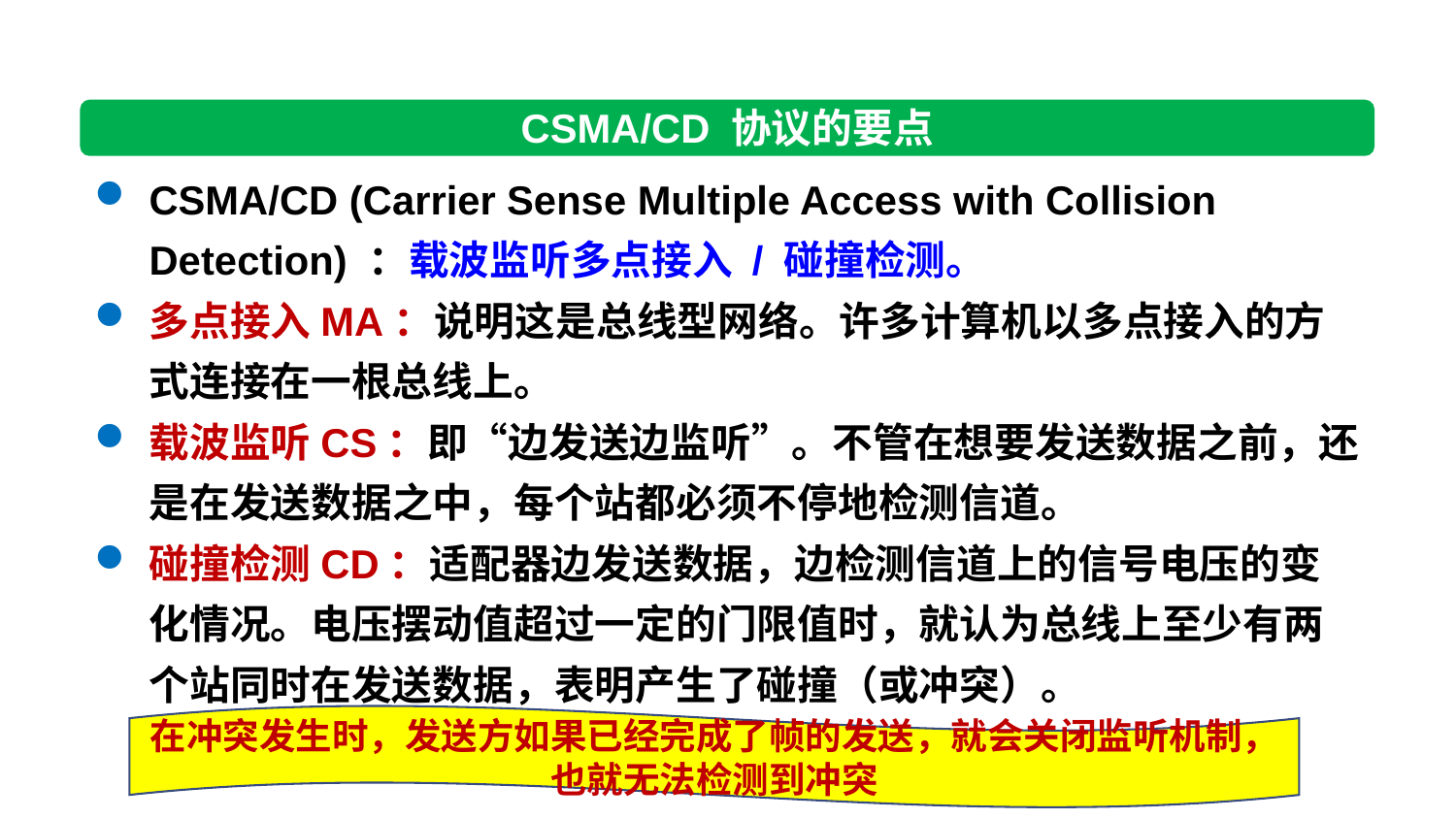

CSMA/CD 协议的要点

CSMA/CD (Carrier Sense Multiple Access with Collision Detection) ：载波监听多点接入 / 碰撞检测。
多点接入MA：说明这是总线型网络。许多计算机以多点接入的方式连接在一根总线上。
载波监听CS：即“边发送边监听”。不管在想要发送数据之前，还是在发送数据之中，每个站都必须不停地检测信道。
碰撞检测CD：适配器边发送数据，边检测信道上的信号电压的变化情况。电压摆动值超过一定的门限值时，就认为总线上至少有两个站同时在发送数据，表明产生了碰撞（或冲突）。
在冲突发生时，发送方如果已经完成了帧的发送，就会关闭监听机制，也就无法检测到冲突